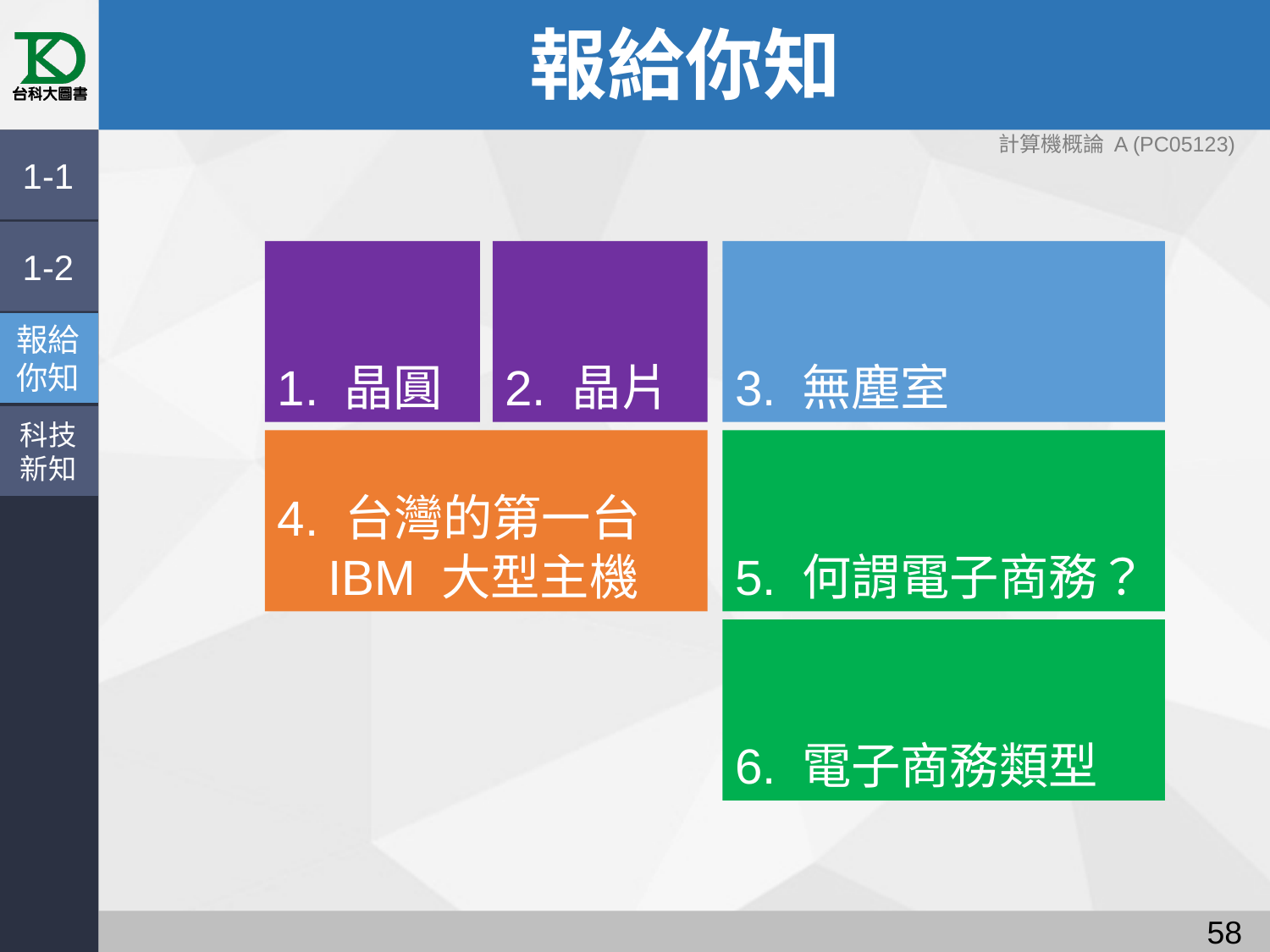

# 報給你知
計算機概論 A (PC05123)
1-1
1-2
1. 晶圓
2. 晶片
3. 無塵室
報給
你知
科技
新知
4. 台灣的第一台
IBM 大型主機
5. 何謂電子商務？
6. 電子商務類型
58